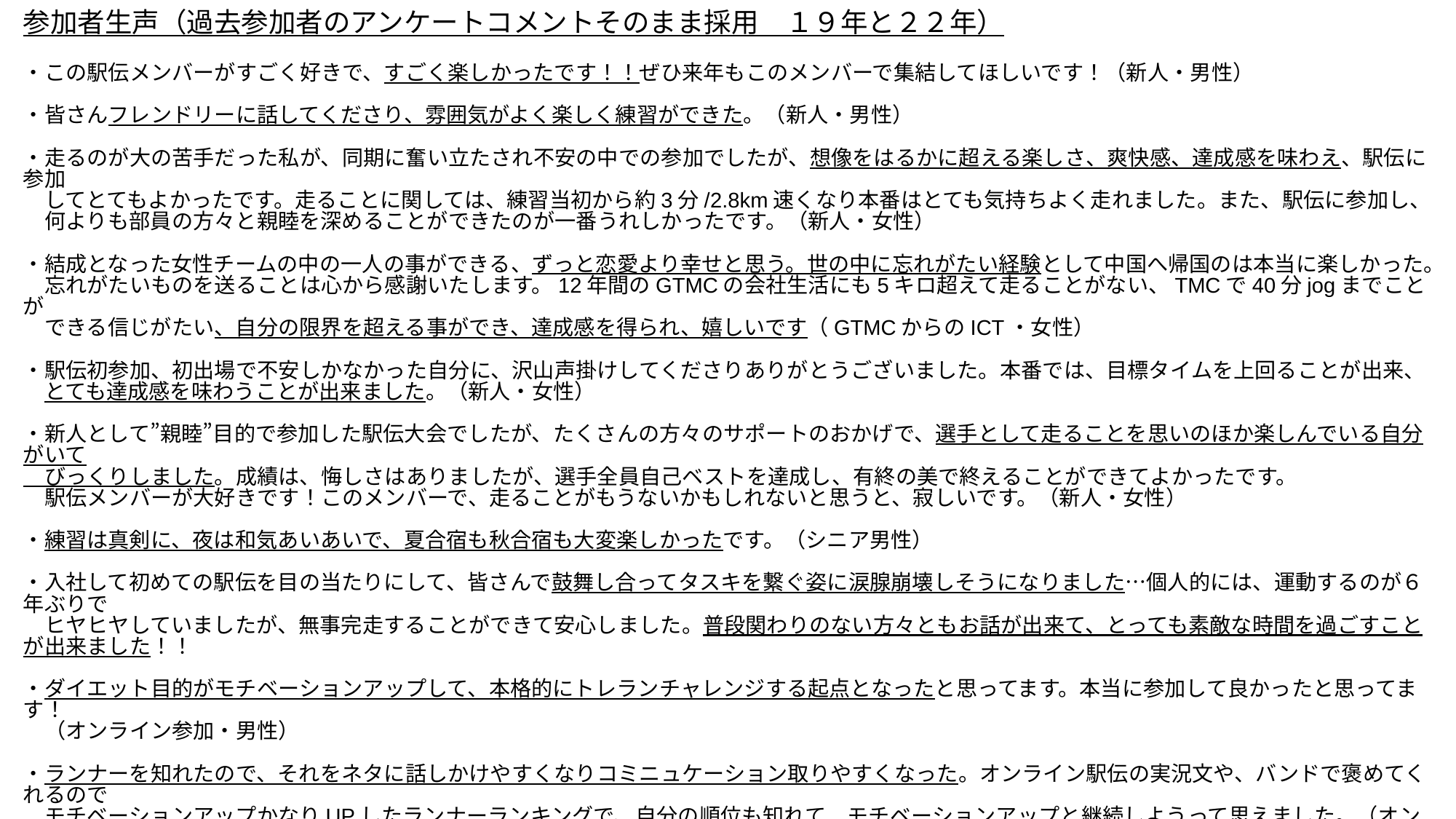

参加者生声（過去参加者のアンケートコメントそのまま採用　１９年と２２年）

・この駅伝メンバーがすごく好きで、すごく楽しかったです！！ぜひ来年もこのメンバーで集結してほしいです！（新人・男性）

・皆さんフレンドリーに話してくださり、雰囲気がよく楽しく練習ができた。（新人・男性）

・走るのが大の苦手だった私が、同期に奮い立たされ不安の中での参加でしたが、想像をはるかに超える楽しさ、爽快感、達成感を味わえ、駅伝に参加
　してとてもよかったです。走ることに関しては、練習当初から約3分/2.8km速くなり本番はとても気持ちよく走れました。また、駅伝に参加し、
　何よりも部員の方々と親睦を深めることができたのが一番うれしかったです。（新人・女性）

・結成となった女性チームの中の一人の事ができる、ずっと恋愛より幸せと思う。世の中に忘れがたい経験として中国へ帰国のは本当に楽しかった。
　忘れがたいものを送ることは心から感謝いたします。12年間のGTMCの会社生活にも5キロ超えて走ることがない、TMCで40分jogまでことが
　できる信じがたい、自分の限界を超える事ができ、達成感を得られ、嬉しいです（GTMCからのICT・女性）

・駅伝初参加、初出場で不安しかなかった自分に、沢山声掛けしてくださりありがとうございました。本番では、目標タイムを上回ることが出来、
　とても達成感を味わうことが出来ました。（新人・女性）

・新人として”親睦”目的で参加した駅伝大会でしたが、たくさんの方々のサポートのおかげで、選手として走ることを思いのほか楽しんでいる自分がいて
　びっくりしました。成績は、悔しさはありましたが、選手全員自己ベストを達成し、有終の美で終えることができてよかったです。
　駅伝メンバーが大好きです！このメンバーで、走ることがもうないかもしれないと思うと、寂しいです。（新人・女性）

・練習は真剣に、夜は和気あいあいで、夏合宿も秋合宿も大変楽しかったです。（シニア男性）

・入社して初めての駅伝を目の当たりにして、皆さんで鼓舞し合ってタスキを繋ぐ姿に涙腺崩壊しそうになりました…個人的には、運動するのが６年ぶりで
　ヒヤヒヤしていましたが、無事完走することができて安心しました。普段関わりのない方々ともお話が出来て、とっても素敵な時間を過ごすことが出来ました！！

・ダイエット目的がモチベーションアップして、本格的にトレランチャレンジする起点となったと思ってます。本当に参加して良かったと思ってます！
　（オンライン参加・男性）

・ランナーを知れたので、それをネタに話しかけやすくなりコミニュケーション取りやすくなった。オンライン駅伝の実況文や、バンドで褒めてくれるので
　モチベーションアップかなりUPしたランナーランキングで、自分の順位も知れて　モチベーションアップと継続しようって思えました。（オンライン参加・男性）